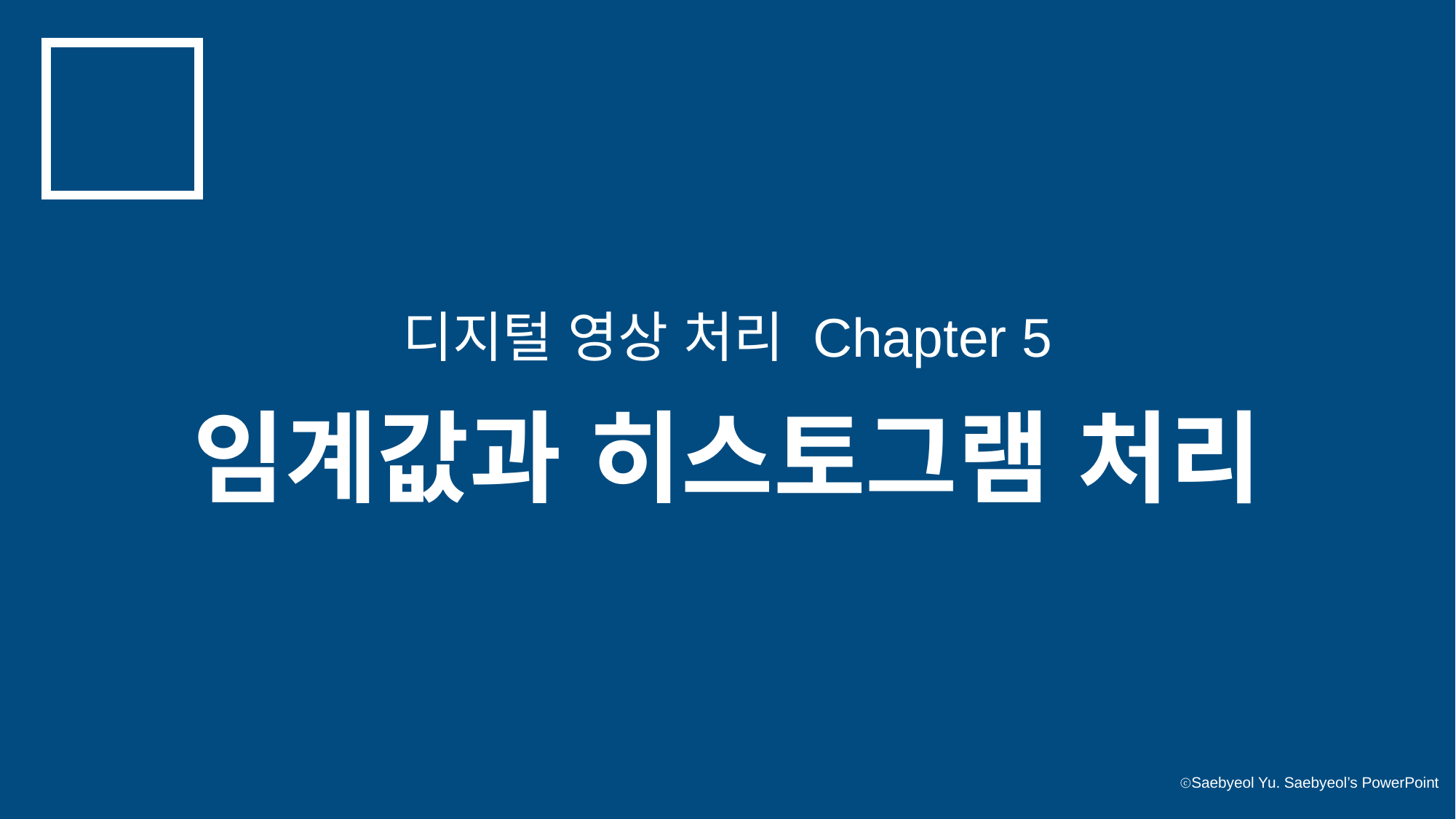

디지털 영상 처리 Chapter 5
임계값과 히스토그램 처리